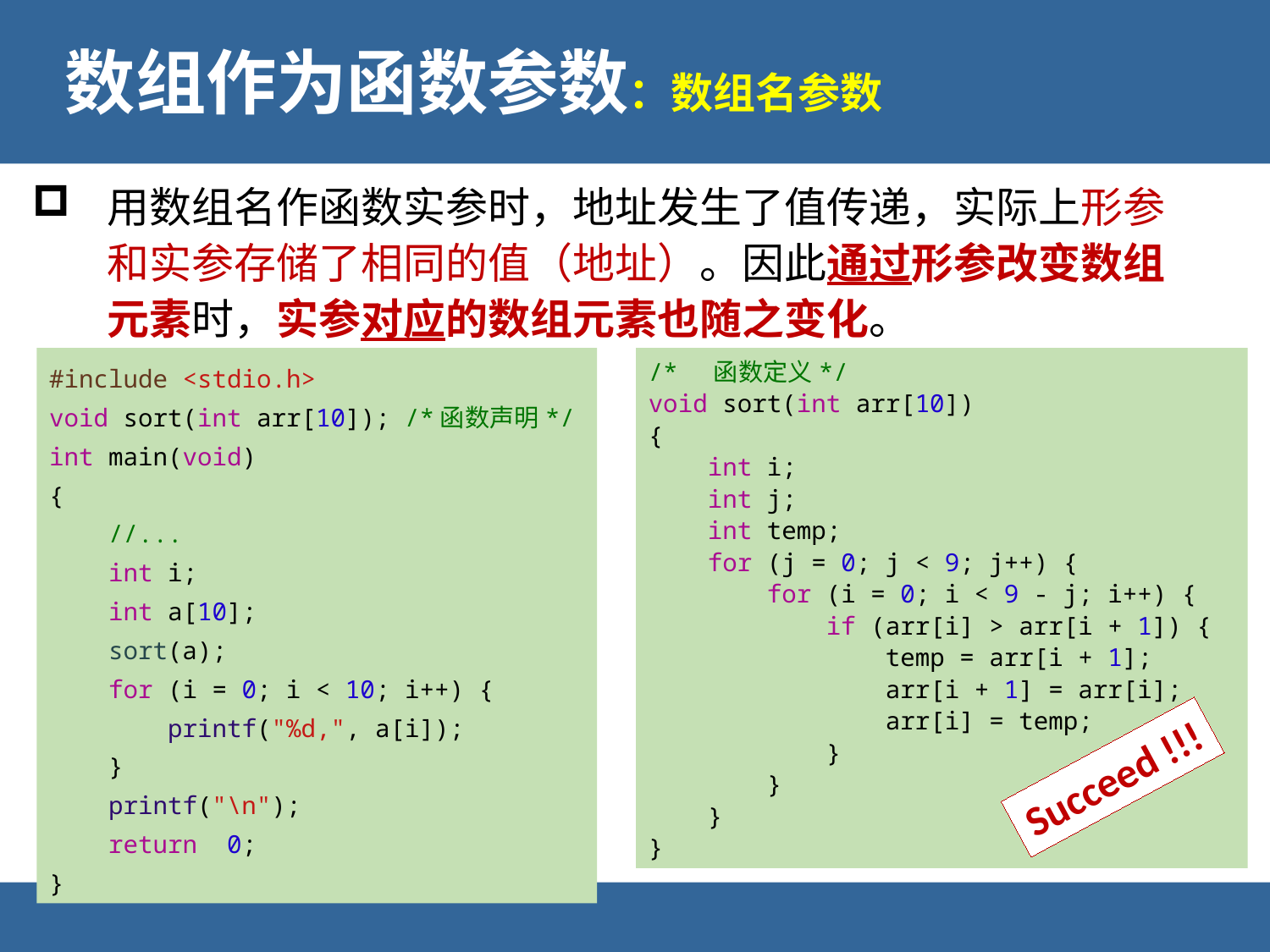

# 数组作为函数参数：数组名参数
用数组名作函数实参时，地址发生了值传递，实际上形参和实参存储了相同的值（地址）。因此通过形参改变数组元素时，实参对应的数组元素也随之变化。

#include <stdio.h>
void sort(int arr[10]); /*函数声明*/
int main(void)
{
    //...
    int i;
    int a[10];
    sort(a);
    for (i = 0; i < 10; i++) {
        printf("%d,", a[i]);
    }
    printf("\n");
    return  0;
}
/*  函数定义*/
void sort(int arr[10])
{
    int i;
    int j;
    int temp;
    for (j = 0; j < 9; j++) {
        for (i = 0; i < 9 - j; i++) {
            if (arr[i] > arr[i + 1]) {
                temp = arr[i + 1];
                arr[i + 1] = arr[i];
                arr[i] = temp;
            }
        }
    }
}
Succeed !!!